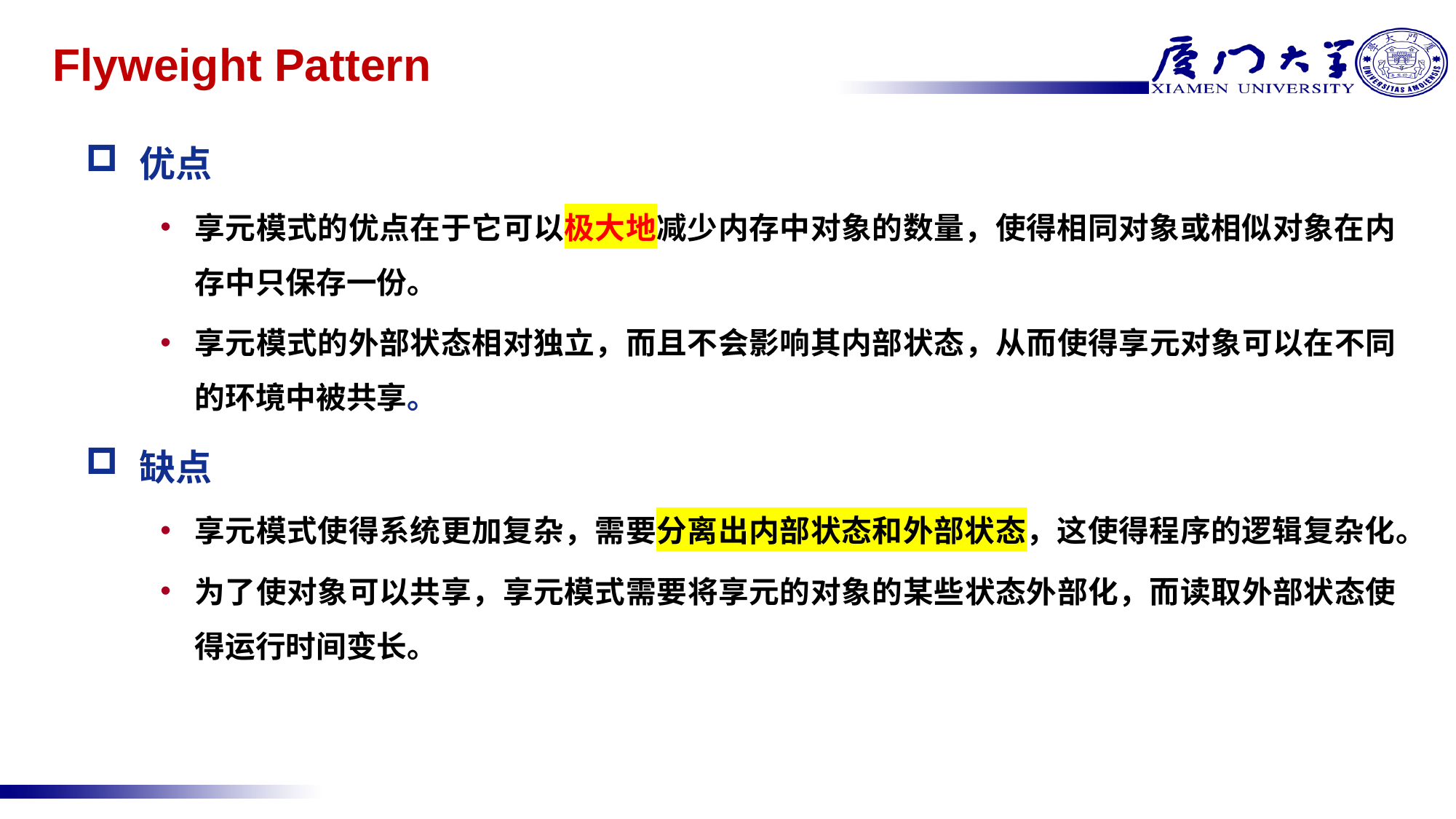

# Flyweight Pattern
优点
享元模式的优点在于它可以极大地减少内存中对象的数量，使得相同对象或相似对象在内存中只保存一份。
享元模式的外部状态相对独立，而且不会影响其内部状态，从而使得享元对象可以在不同的环境中被共享。
缺点
享元模式使得系统更加复杂，需要分离出内部状态和外部状态，这使得程序的逻辑复杂化。
为了使对象可以共享，享元模式需要将享元的对象的某些状态外部化，而读取外部状态使得运行时间变长。